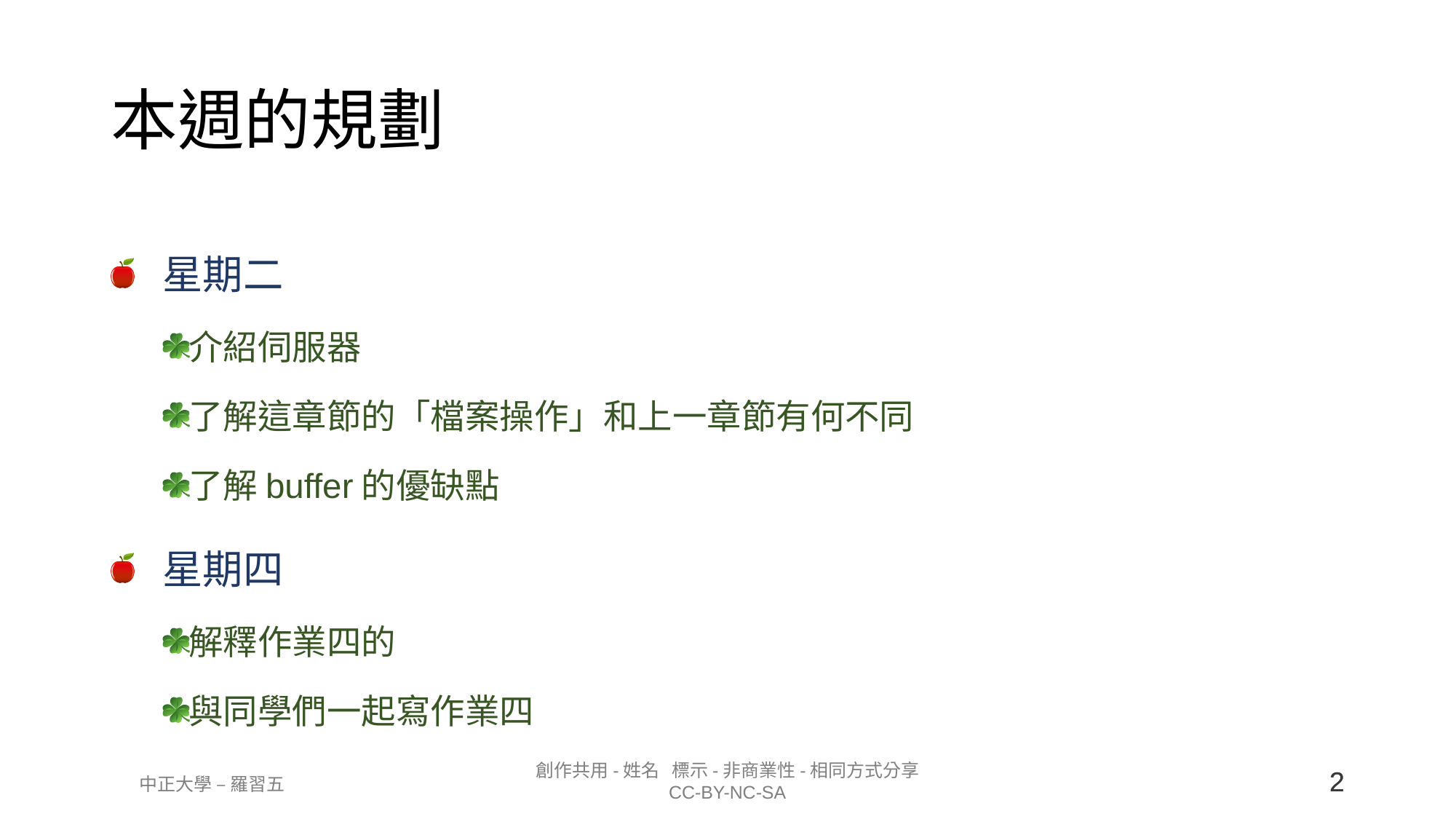

# 本週的規劃
星期二
介紹伺服器
了解這章節的「檔案操作」和上一章節有何不同
了解buffer的優缺點
星期四
解釋作業四的
與同學們一起寫作業四